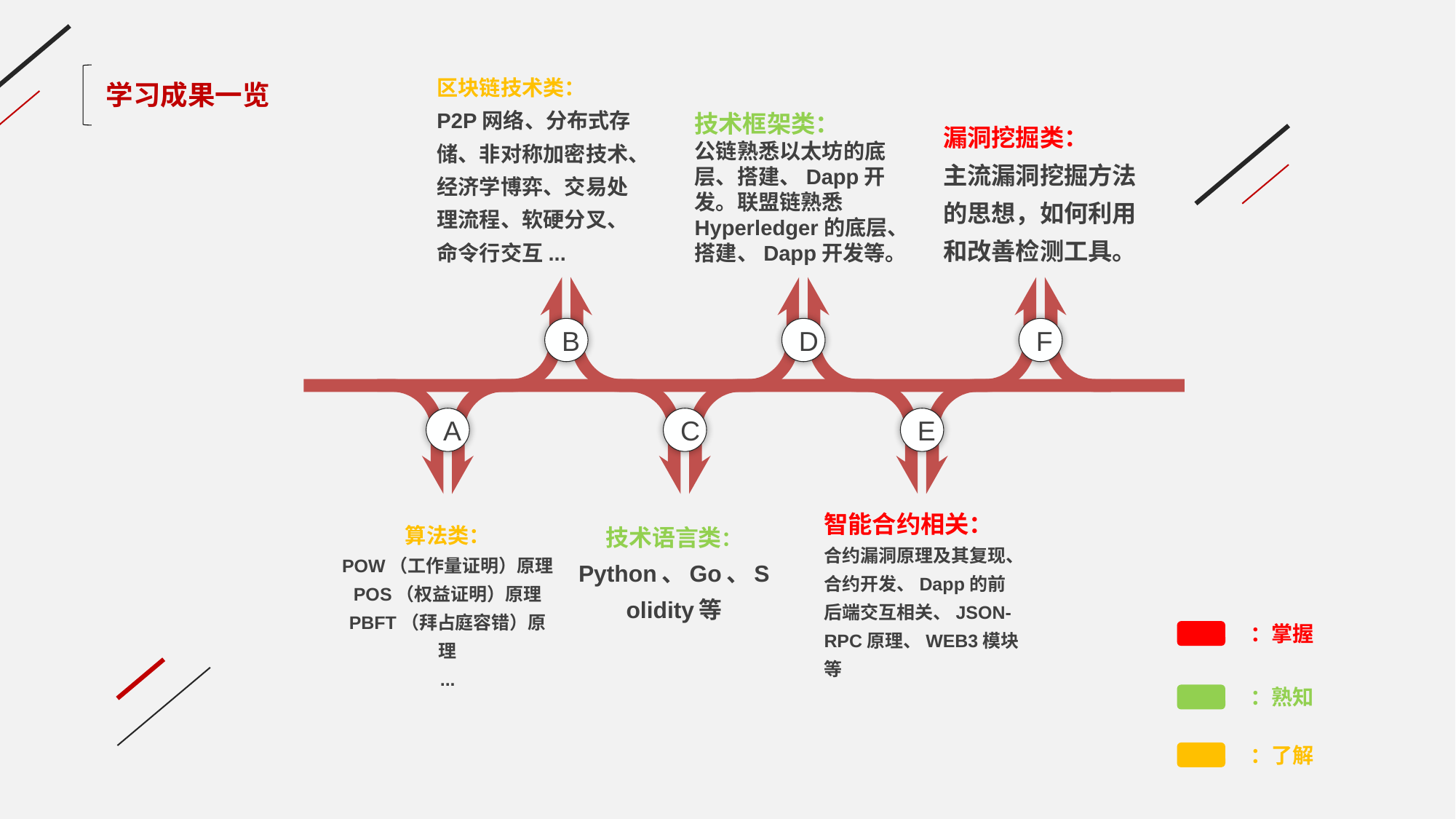

学习成果一览
区块链技术类：
P2P网络、分布式存储、非对称加密技术、经济学博弈、交易处理流程、软硬分叉、命令行交互...
技术框架类：
公链熟悉以太坊的底层、搭建、Dapp开发。联盟链熟悉Hyperledger的底层、搭建、Dapp开发等。
漏洞挖掘类：
主流漏洞挖掘方法的思想，如何利用和改善检测工具。

B
D
F

A
C
E
智能合约相关：
合约漏洞原理及其复现、合约开发、Dapp的前后端交互相关、JSON-RPC原理、WEB3模块等
技术语言类：
Python、Go、Solidity等
算法类：
POW（工作量证明）原理
POS（权益证明）原理
PBFT（拜占庭容错）原理
...
：掌握

：熟知

：了解